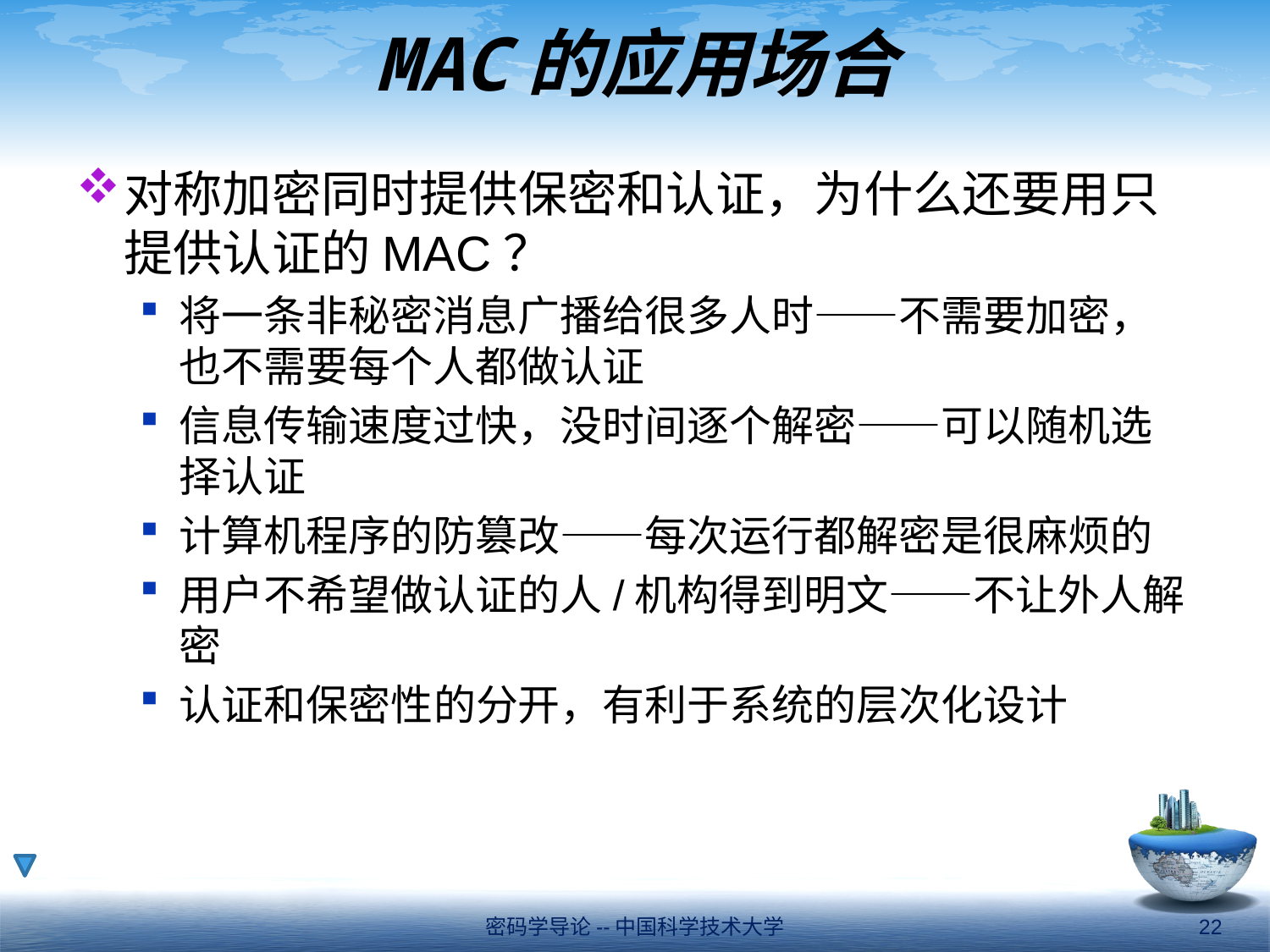

# MAC的应用场合
对称加密同时提供保密和认证，为什么还要用只提供认证的MAC？
将一条非秘密消息广播给很多人时——不需要加密，也不需要每个人都做认证
信息传输速度过快，没时间逐个解密——可以随机选择认证
计算机程序的防篡改——每次运行都解密是很麻烦的
用户不希望做认证的人/机构得到明文——不让外人解密
认证和保密性的分开，有利于系统的层次化设计

密码学导论--中国科学技术大学
22